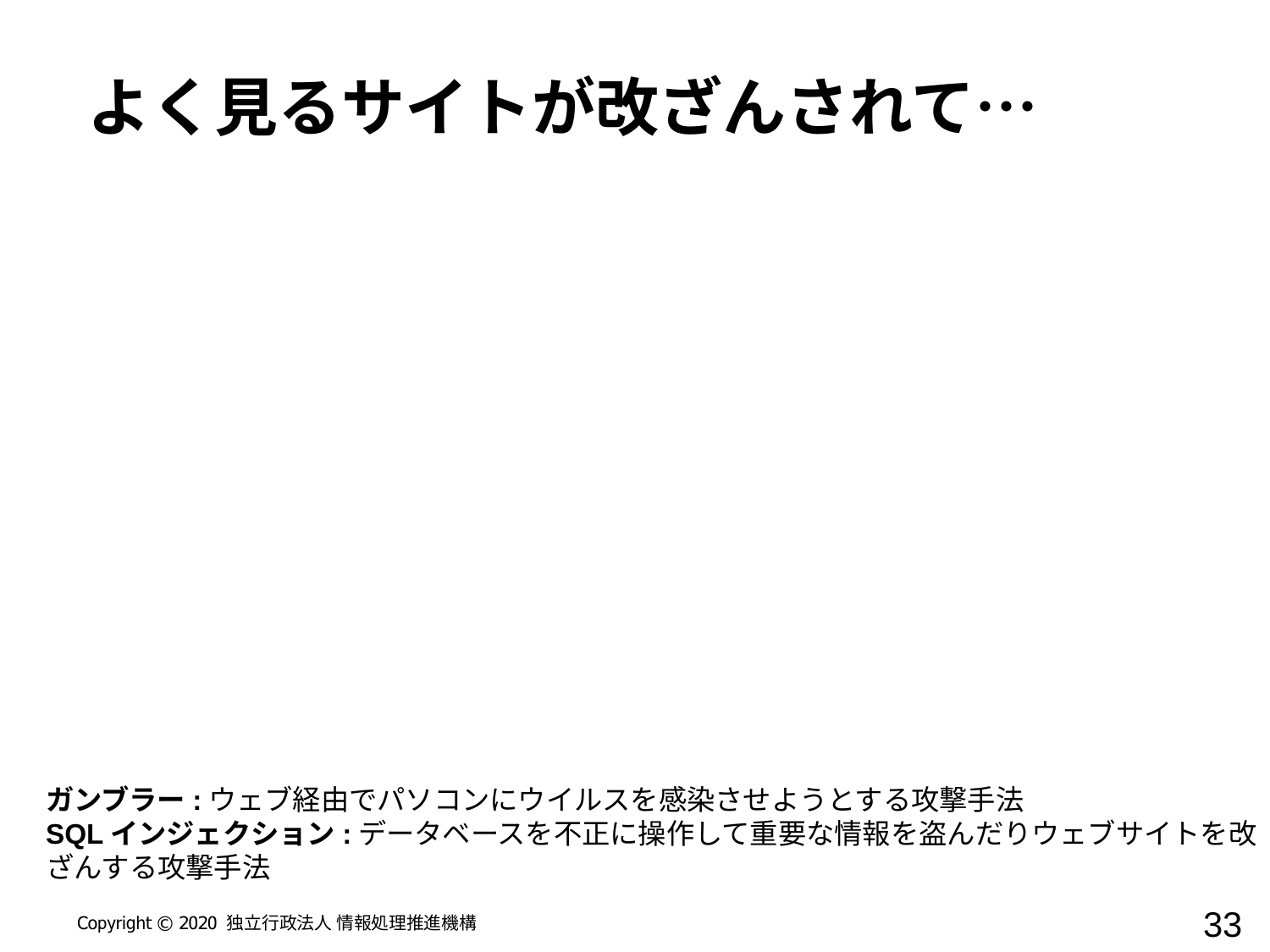

# よく見るサイトが改ざんされて…
ガンブラー:ウェブ経由でパソコンにウイルスを感染させようとする攻撃手法
SQLインジェクション:データベースを不正に操作して重要な情報を盗んだりウェブサイトを改ざんする攻撃手法